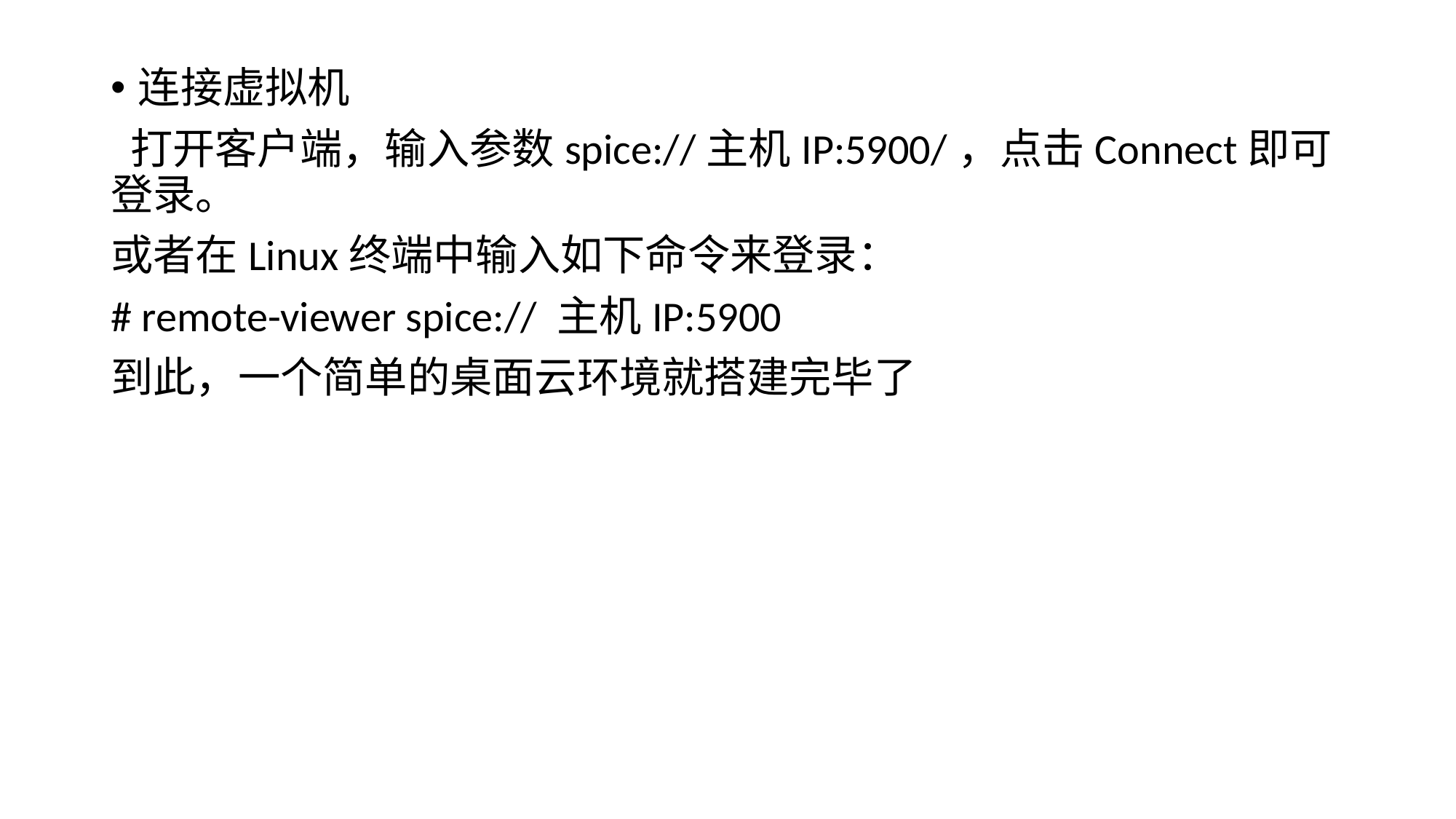

连接虚拟机
 打开客户端，输入参数spice://主机IP:5900/，点击Connect即可登录。
或者在Linux终端中输入如下命令来登录：
# remote-viewer spice:// 主机IP:5900
到此，一个简单的桌面云环境就搭建完毕了